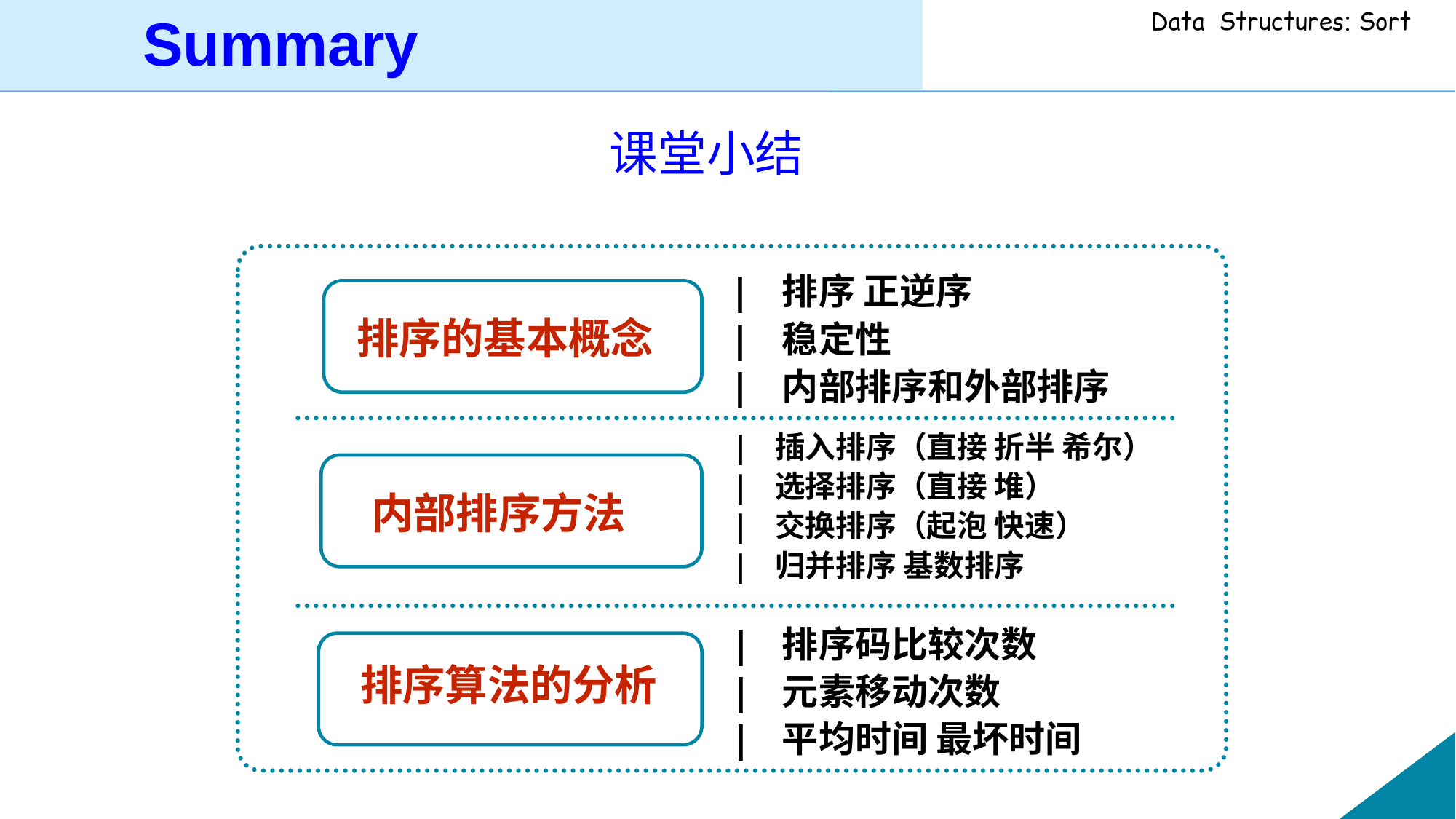

Summary
课堂小结

| 排序 正逆序
| 稳定性
| 内部排序和外部排序

            排序的基本概念

| 插入排序（直接 折半 希尔）
| 选择排序（直接 堆）
| 交换排序（起泡 快速）
| 归并排序 基数排序

         内部排序方法

| 排序码比较次数
| 元素移动次数
| 平均时间 最坏时间

       排序算法的分析